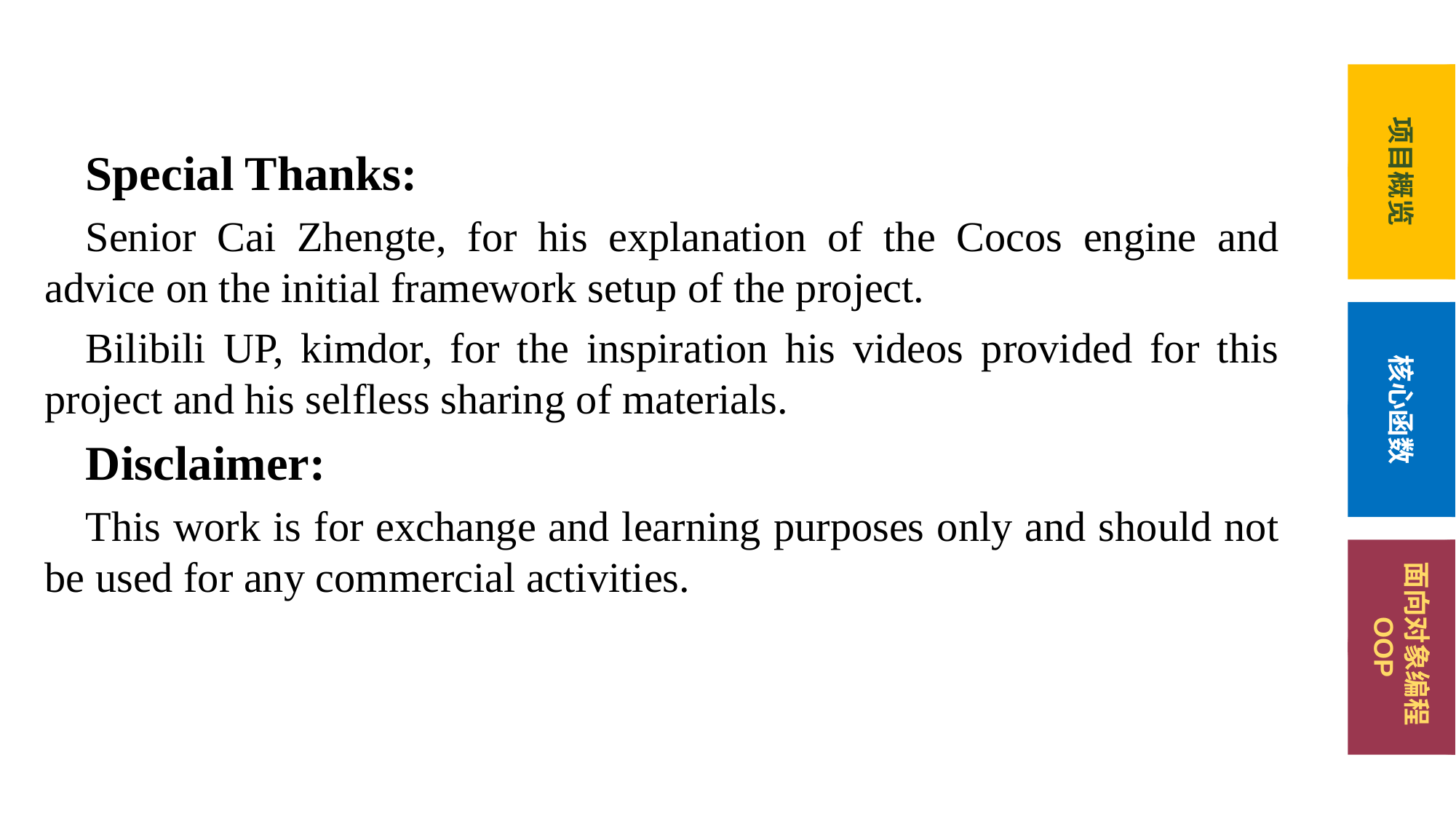

项目概览
Special Thanks:
Senior Cai Zhengte, for his explanation of the Cocos engine and advice on the initial framework setup of the project.
Bilibili UP, kimdor, for the inspiration his videos provided for this project and his selfless sharing of materials.
Disclaimer:
This work is for exchange and learning purposes only and should not be used for any commercial activities.

核心函数

面向对象编程OOP